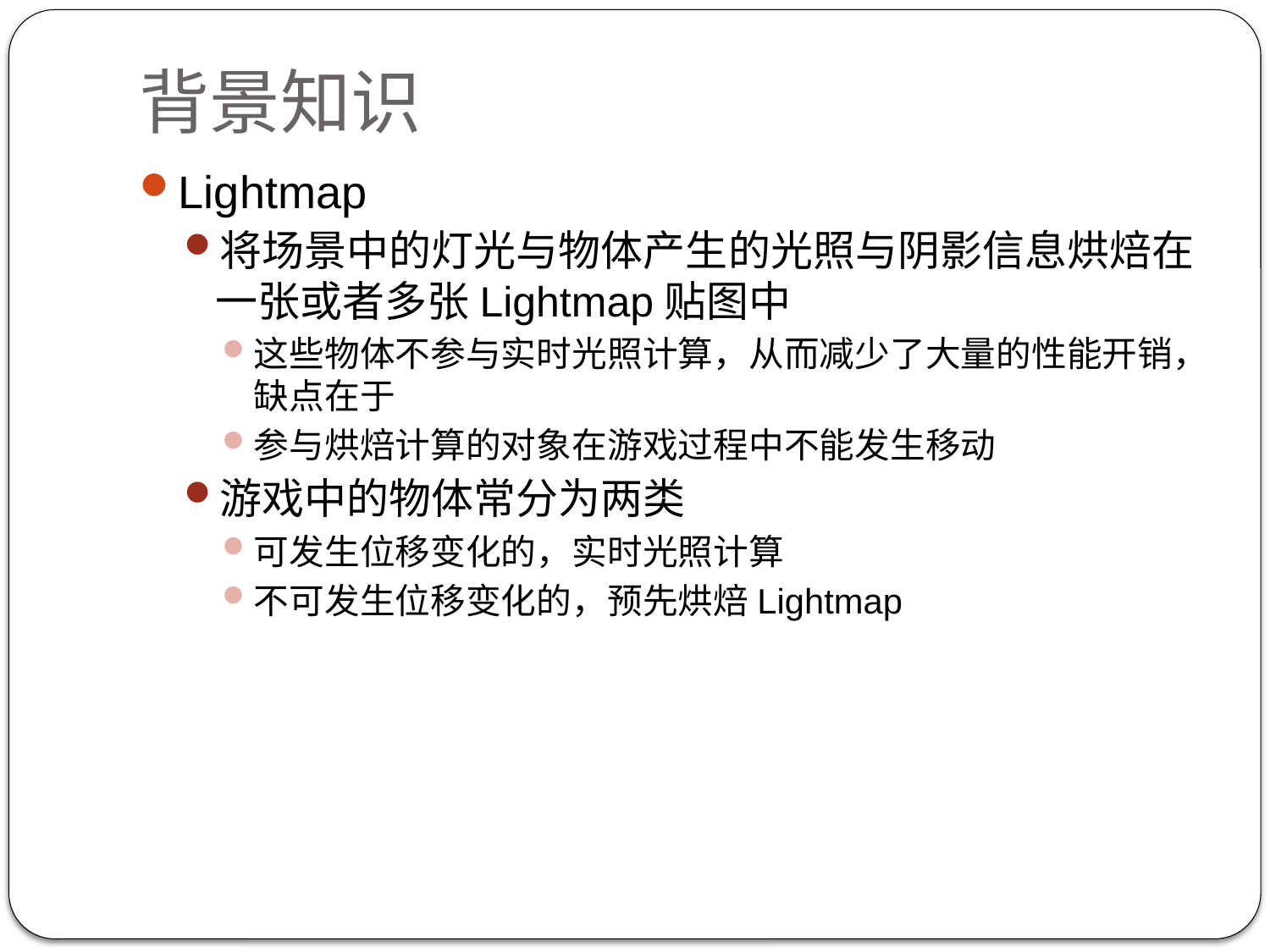

# 背景知识
Lightmap
将场景中的灯光与物体产生的光照与阴影信息烘焙在一张或者多张Lightmap贴图中
这些物体不参与实时光照计算，从而减少了大量的性能开销，缺点在于
参与烘焙计算的对象在游戏过程中不能发生移动
游戏中的物体常分为两类
可发生位移变化的，实时光照计算
不可发生位移变化的，预先烘焙Lightmap